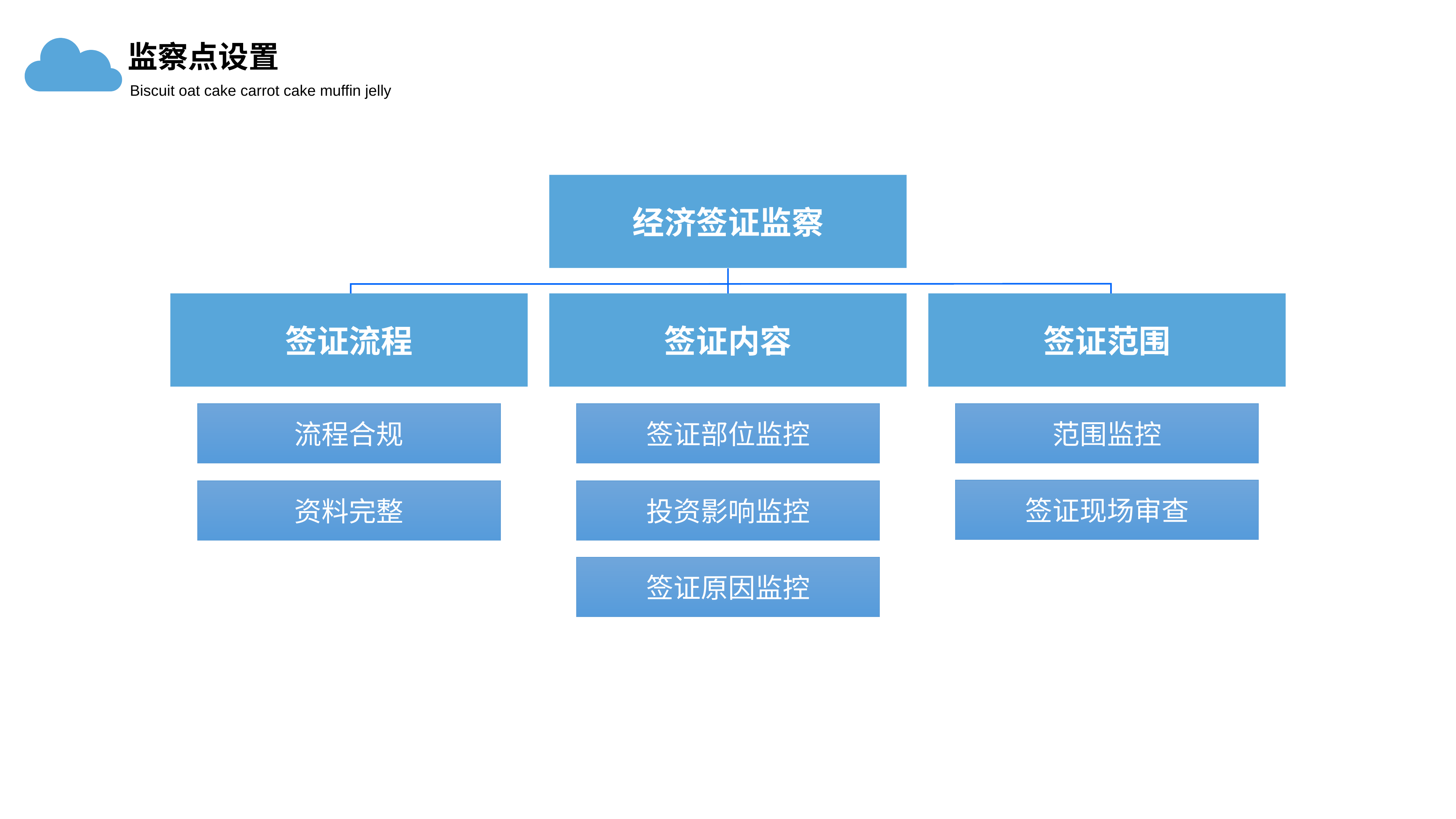

监察点设置

Biscuit oat cake carrot cake muffin jelly
经济签证监察

签证流程
签证范围
签证内容
流程合规
签证部位监控
范围监控
签证现场审查
资料完整
投资影响监控
签证原因监控
81